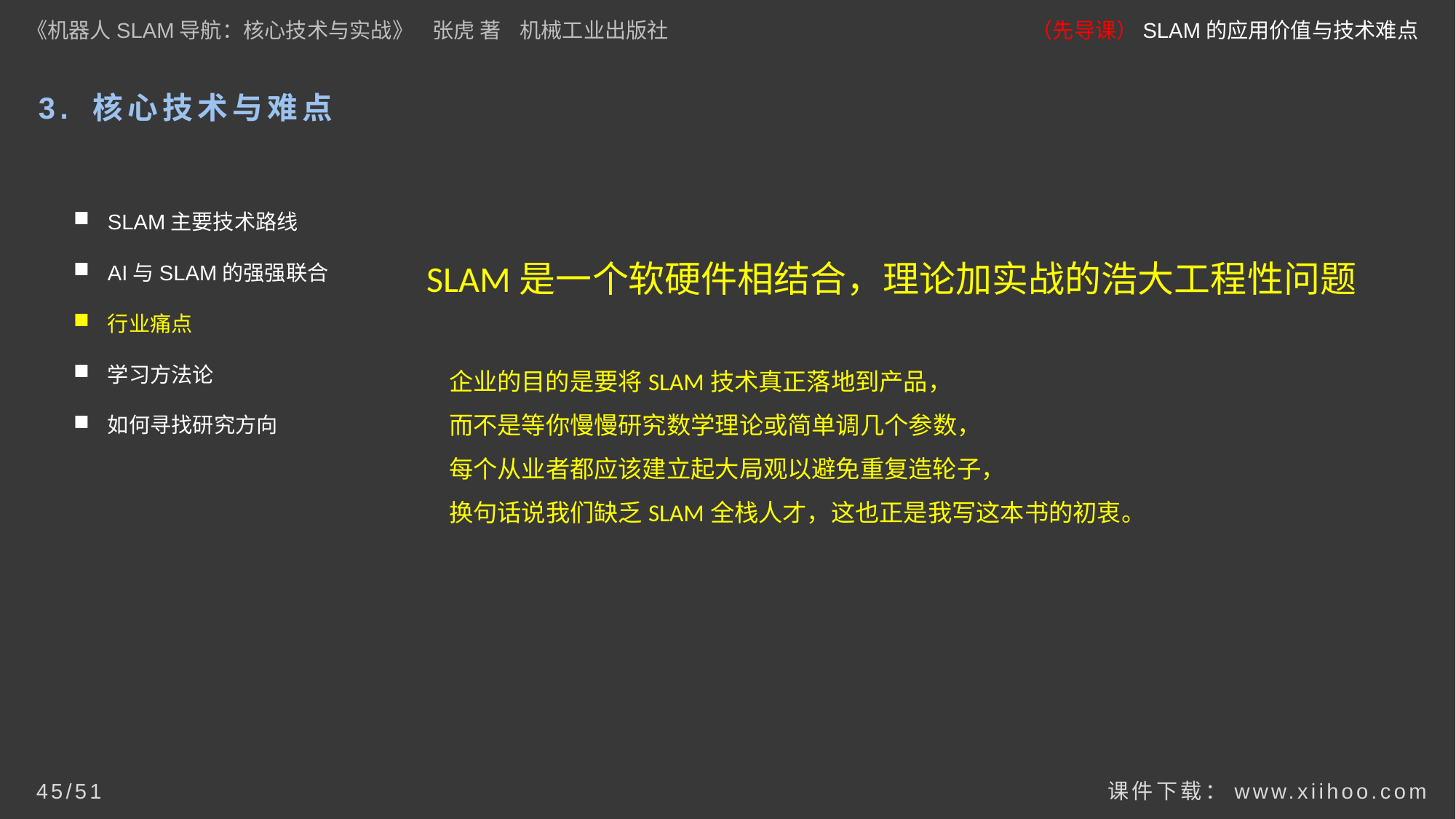

《机器人SLAM导航：核心技术与实战》    张虎 著    机械工业出版社
（先导课）SLAM的应用价值与技术难点
3. 核心技术与难点
SLAM主要技术路线
AI与SLAM的强强联合
行业痛点
学习方法论
如何寻找研究方向
SLAM是一个软硬件相结合，理论加实战的浩大工程性问题
企业的目的是要将SLAM技术真正落地到产品，
而不是等你慢慢研究数学理论或简单调几个参数，
每个从业者都应该建立起大局观以避免重复造轮子，
换句话说我们缺乏SLAM全栈人才，这也正是我写这本书的初衷。
课件下载：www.xiihoo.com
45/51